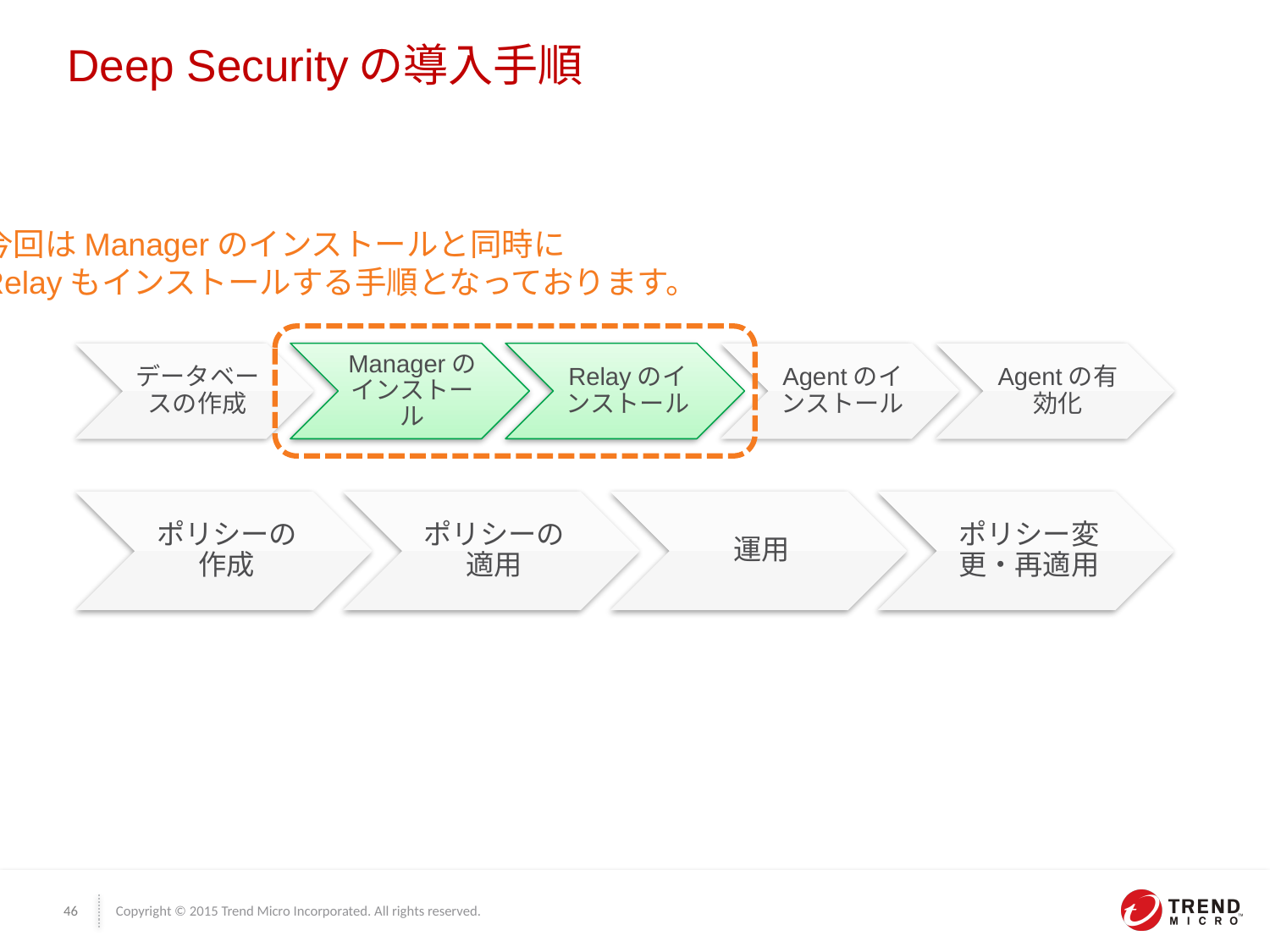

# Deep Securityの導入手順
今回はManagerのインストールと同時に
Relayもインストールする手順となっております。
データベースの作成
Managerのインストール
Relayのインストール
Agentのインストール
Agentの有効化

ポリシーの作成
ポリシーの適用
運用
ポリシー変更・再適用